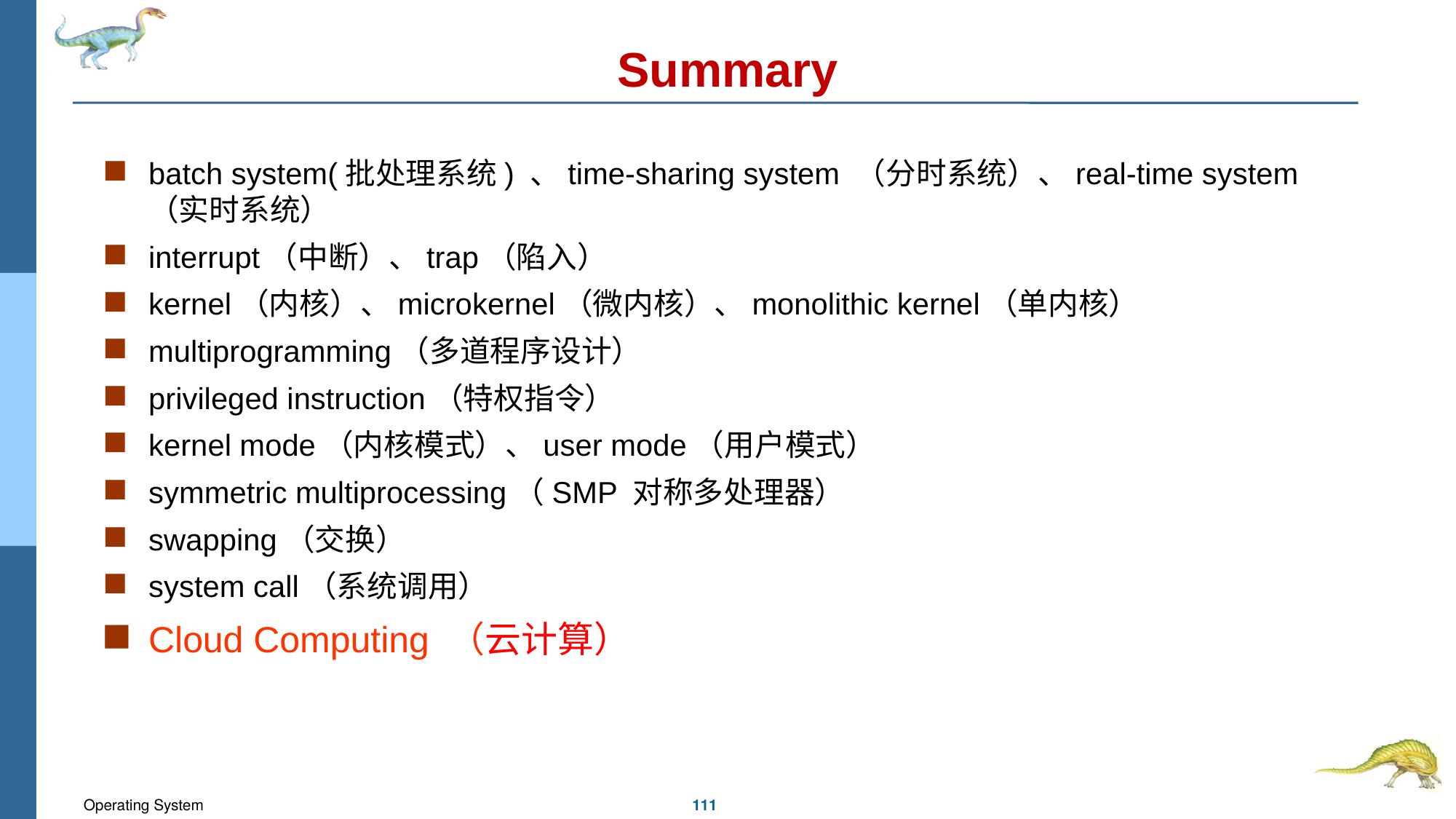

# Summary
batch system(批处理系统) 、time-sharing system （分时系统）、real-time system （实时系统）
interrupt（中断）、trap（陷入）
kernel（内核）、microkernel（微内核）、monolithic kernel（单内核）
multiprogramming（多道程序设计）
privileged instruction（特权指令）
kernel mode（内核模式）、user mode（用户模式）
symmetric multiprocessing（SMP 对称多处理器）
swapping（交换）
system call（系统调用）
Cloud Computing （云计算）